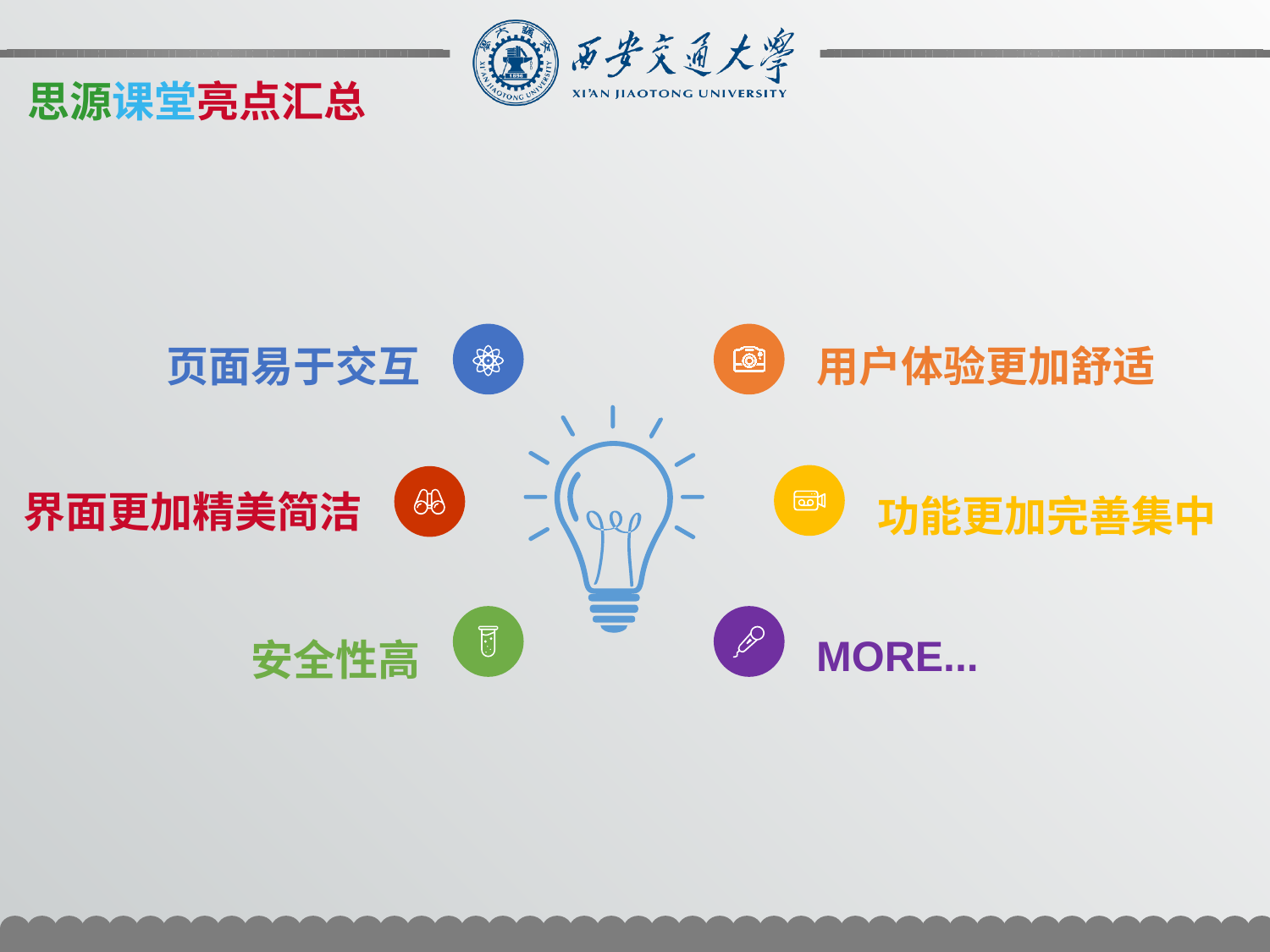

思源课堂亮点汇总
页面易于交互
用户体验更加舒适

界面更加精美简洁
功能更加完善集中

MORE...
安全性高